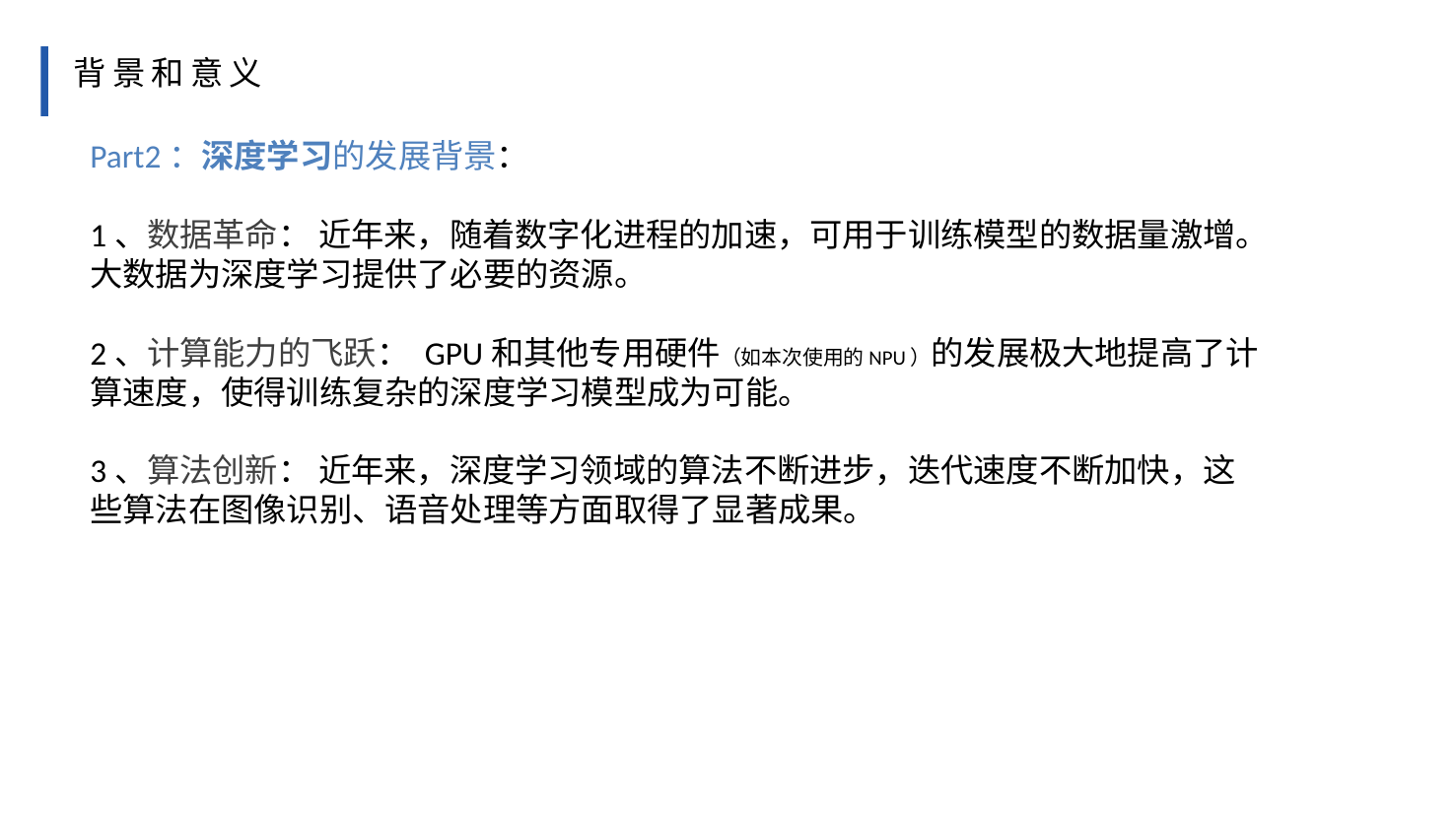

背景和意义

Part2：深度学习的发展背景：

1、数据革命： 近年来，随着数字化进程的加速，可用于训练模型的数据量激增。大数据为深度学习提供了必要的资源。

2、计算能力的飞跃： GPU和其他专用硬件（如本次使用的NPU）的发展极大地提高了计算速度，使得训练复杂的深度学习模型成为可能。

3、算法创新： 近年来，深度学习领域的算法不断进步，迭代速度不断加快，这些算法在图像识别、语音处理等方面取得了显著成果。